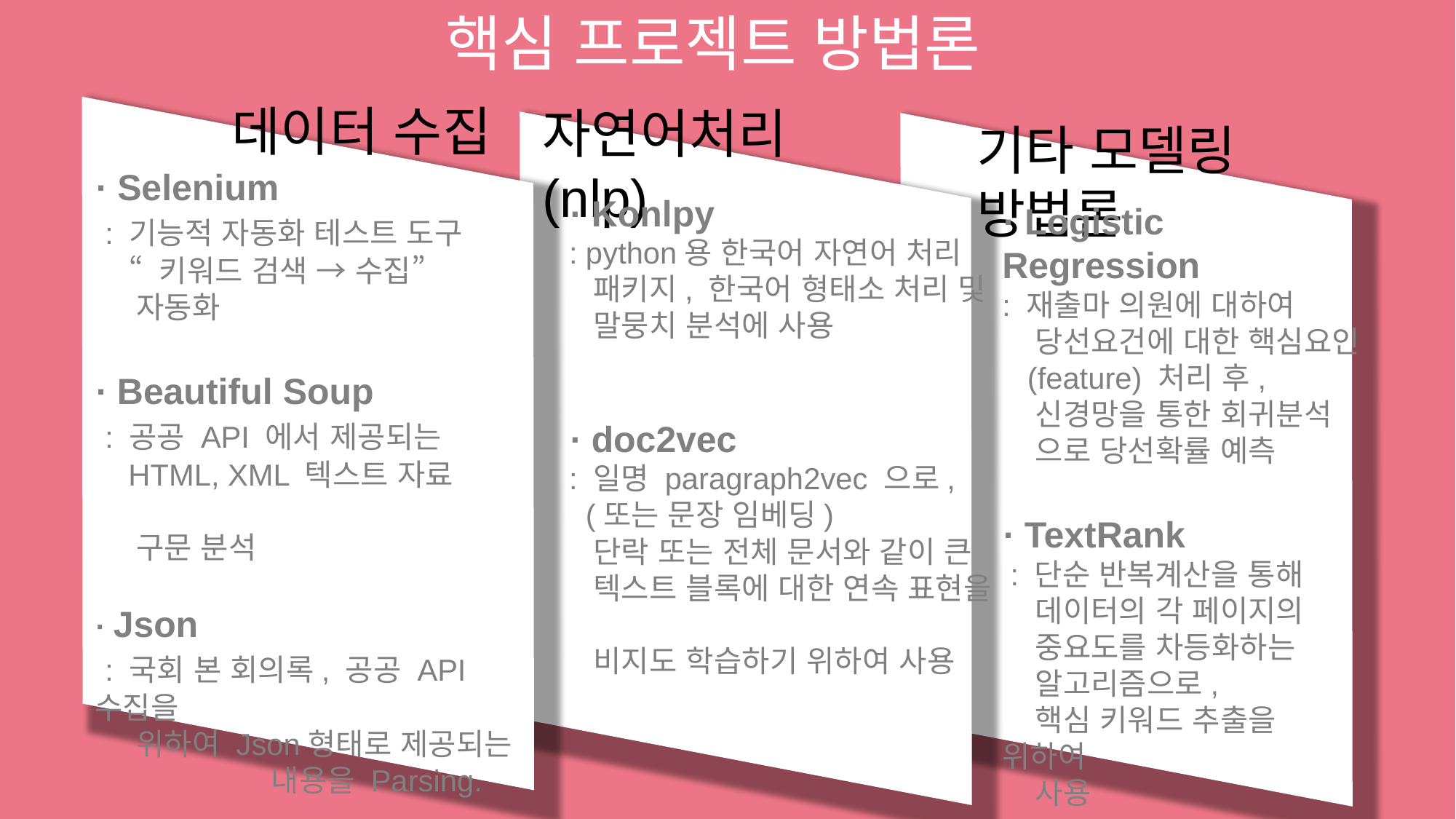

핵심 프로젝트 방법론
데이터 수집
자연어처리(nlp)
기타 모델링 방법론

· Selenium
 : 기능적 자동화 테스트 도구
    “ 키워드 검색 → 수집”
    자동화

· Beautiful Soup
 : 공공 API 에서 제공되는
    HTML, XML 텍스트 자료
    구문 분석

· Json
 : 국회 본 회의록, 공공 API 수집을
    위하여 Json형태로 제공되는
	       내용을 Parsing.

· Konlpy
: python용 한국어 자연어 처리
  패키지, 한국어 형태소 처리 및
  말뭉치 분석에 사용

· doc2vec
: 일명 paragraph2vec 으로,
  (또는 문장 임베딩)
  단락 또는 전체 문서와 같이 큰
  텍스트 블록에 대한 연속 표현을
  비지도 학습하기 위하여 사용

· Logistic Regression
: 재출마 의원에 대하여
   당선요건에 대한 핵심요인
   (feature) 처리 후,
   신경망을 통한 회귀분석
   으로 당선확률 예측

· TextRank
 : 단순 반복계산을 통해
   데이터의 각 페이지의
   중요도를 차등화하는
   알고리즘으로,
   핵심 키워드 추출을 위하여
   사용